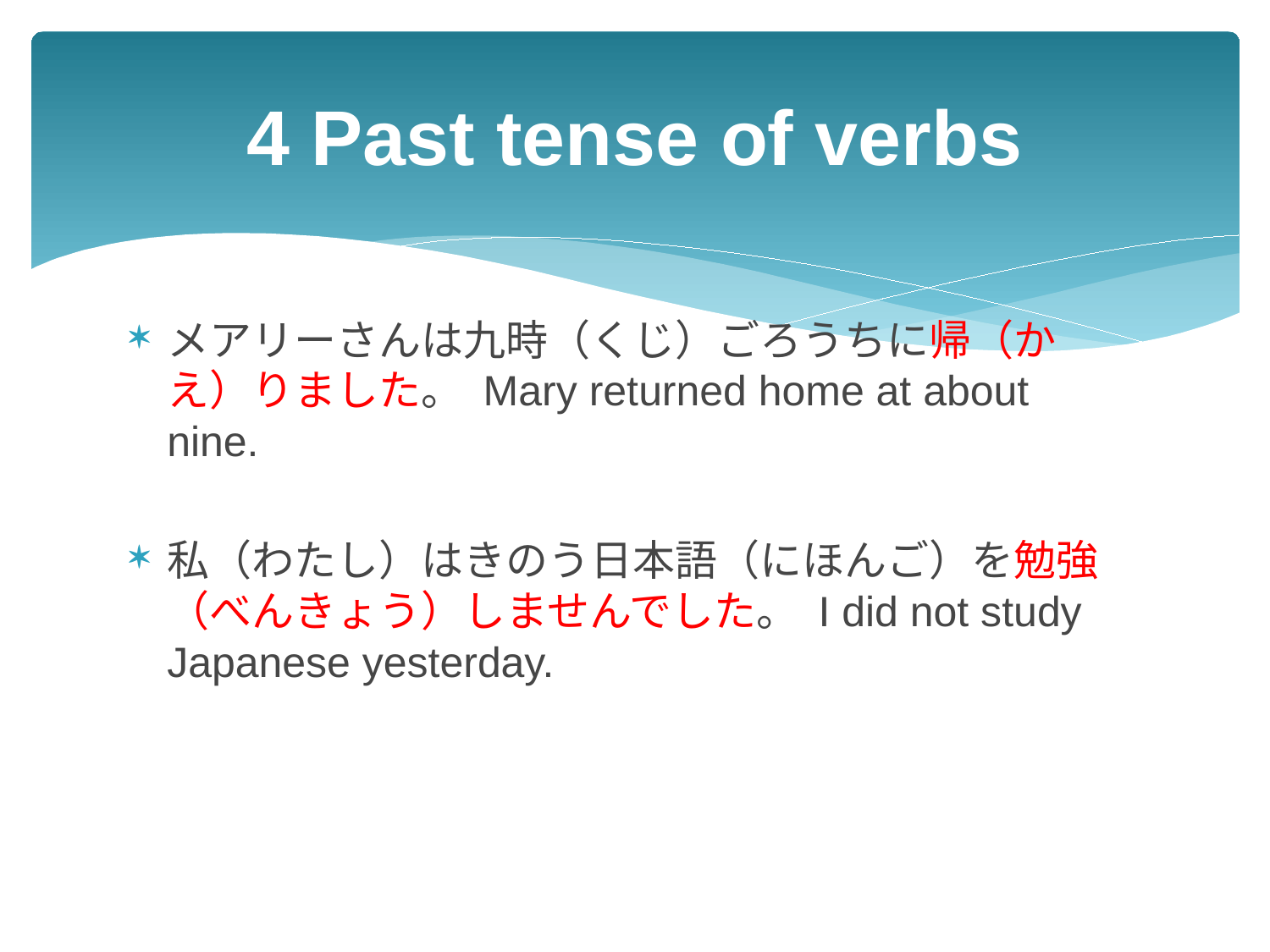

# 4 Past tense of verbs
メアリーさんは九時（くじ）ごろうちに帰（かえ）りました。 Mary returned home at about nine.

私（わたし）はきのう日本語（にほんご）を勉強（べんきょう）しませんでした。 I did not study Japanese yesterday.